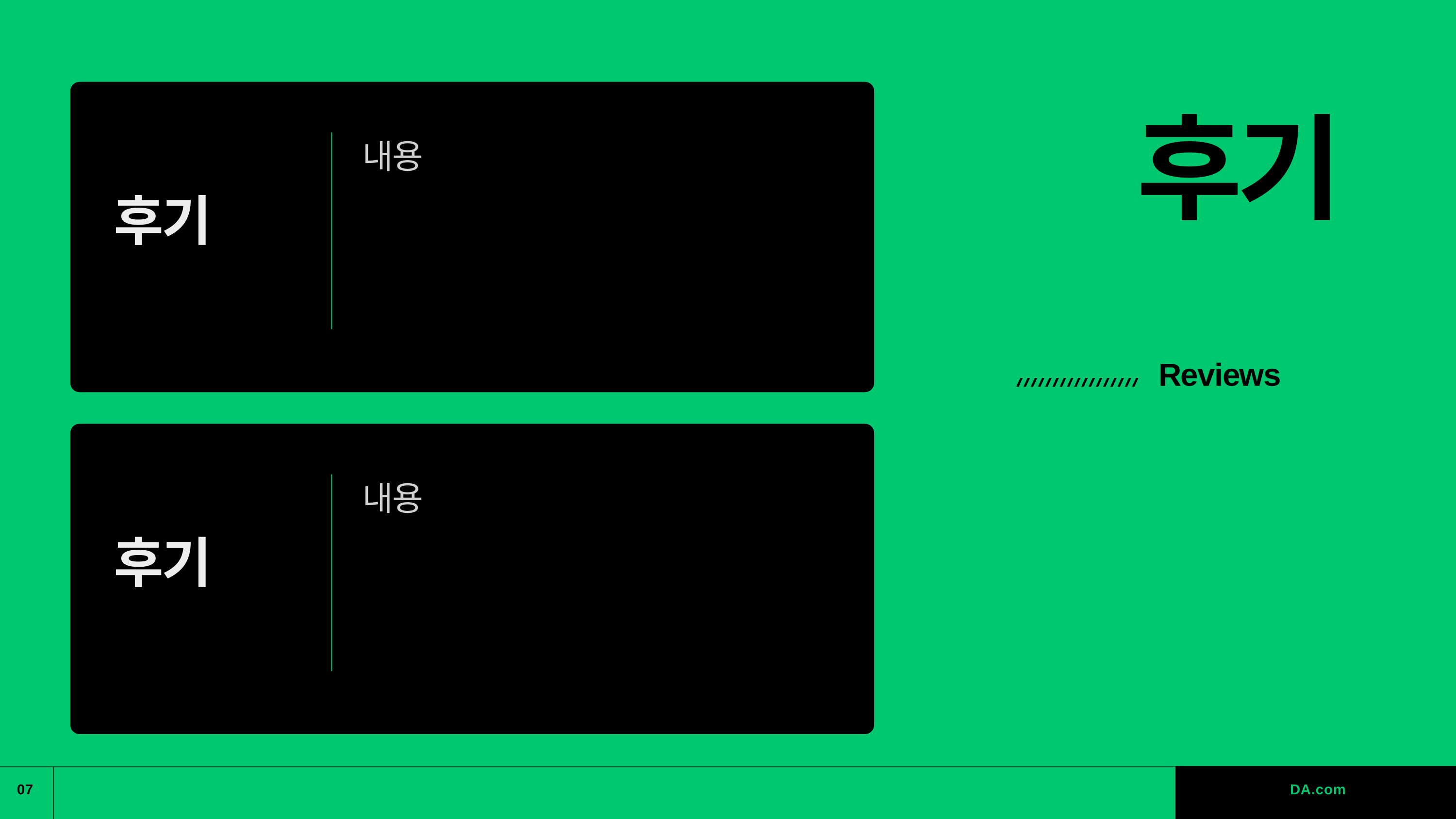

내용

후기
후기
Reviews

내용

후기

07
DA.com